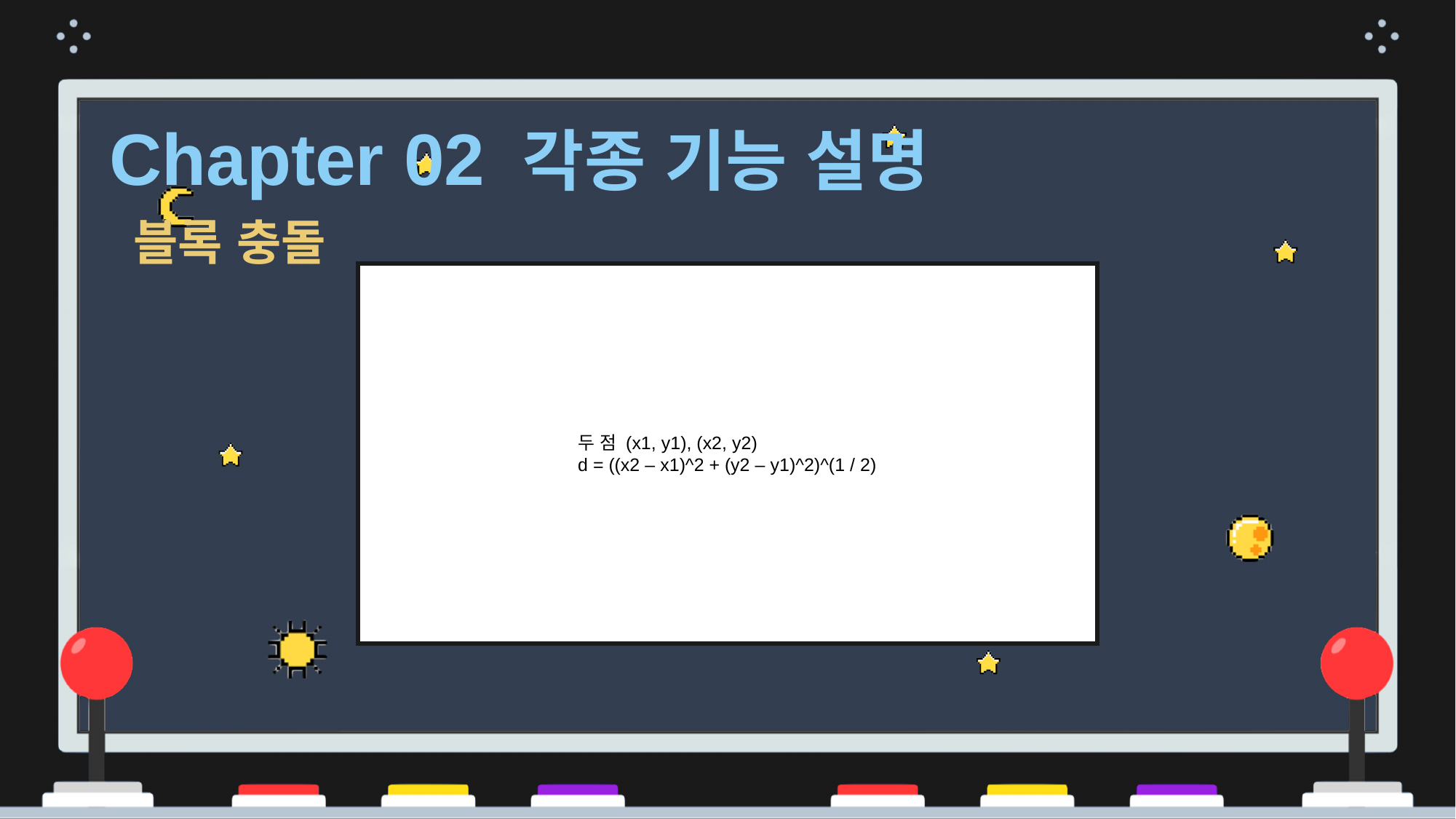

Chapter 02 각종 기능 설명
블록 충돌

두 점 (x1, y1), (x2, y2)
d = ((x2 – x1)^2 + (y2 – y1)^2)^(1 / 2)